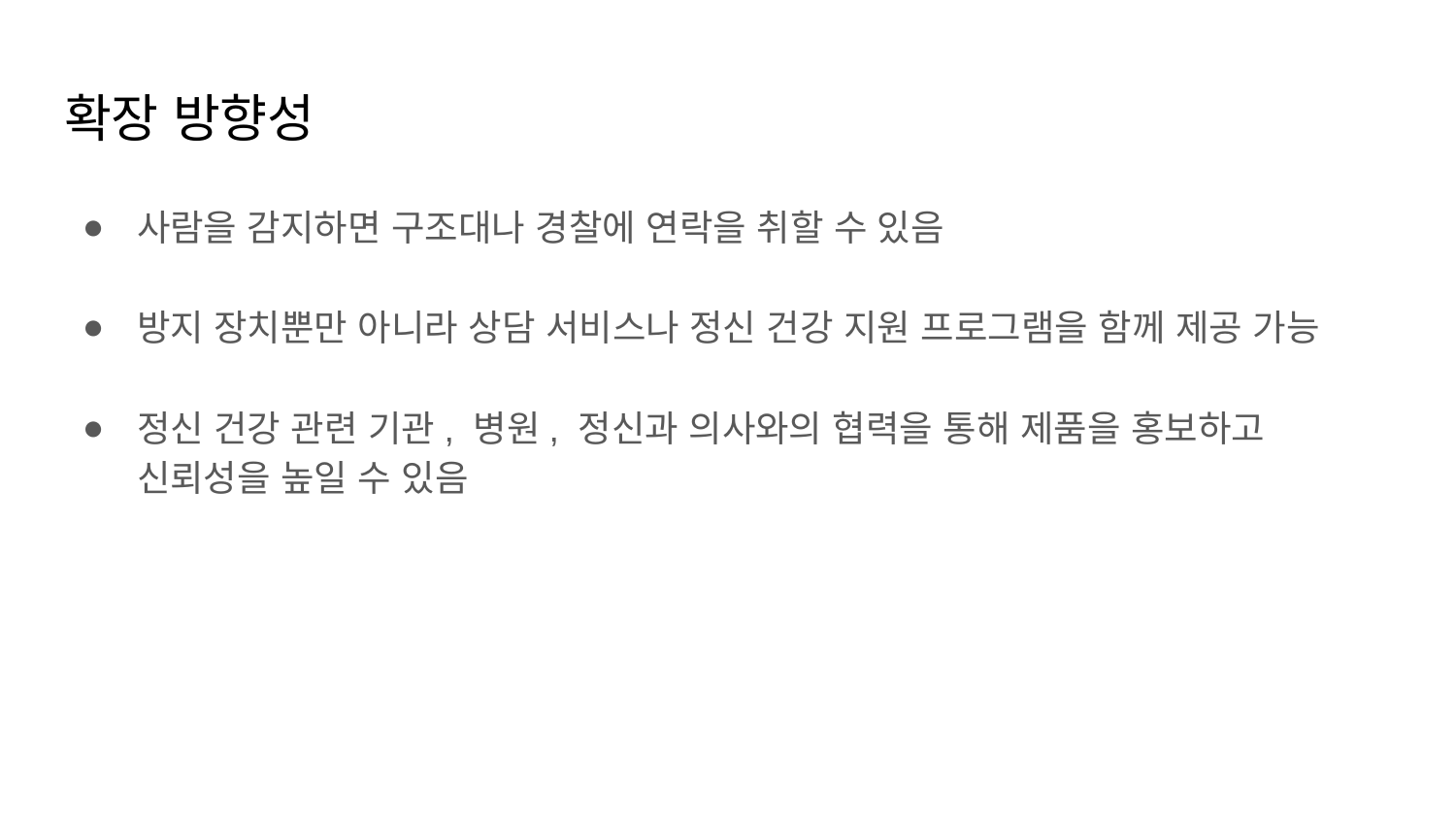

# 확장 방향성
사람을 감지하면 구조대나 경찰에 연락을 취할 수 있음

방지 장치뿐만 아니라 상담 서비스나 정신 건강 지원 프로그램을 함께 제공 가능

정신 건강 관련 기관, 병원, 정신과 의사와의 협력을 통해 제품을 홍보하고 신뢰성을 높일 수 있음